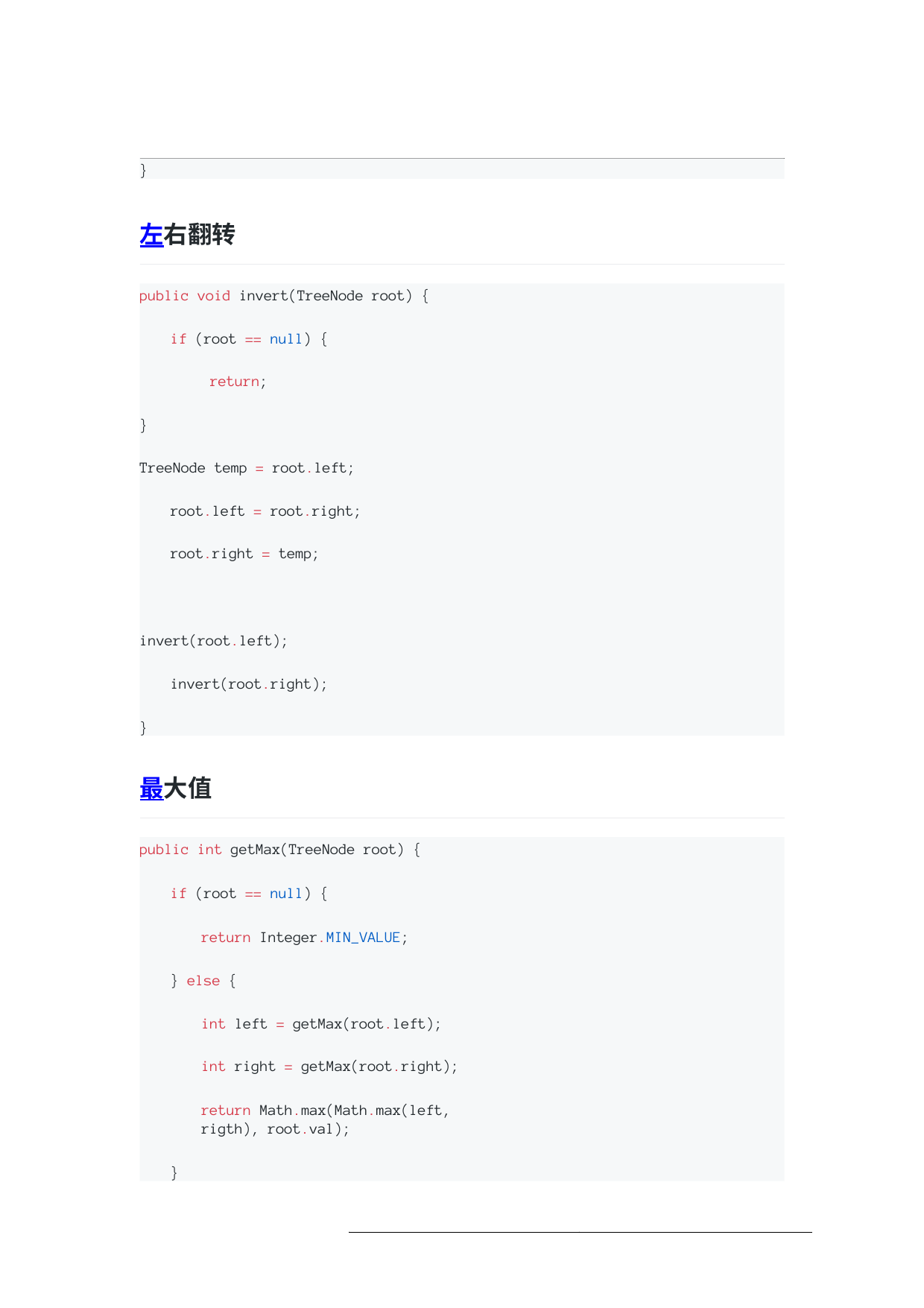

}
左右翻转

public void invert(TreeNode root) {
if (root == null) {  return;

}
TreeNode temp = root.left;  root.left = root.right;  root.right = temp;

invert(root.left);  invert(root.right);

}
最大值

public int getMax(TreeNode root) {

if (root == null) {

return Integer.MIN_VALUE;

} else {
int left = getMax(root.left);  int right = getMax(root.right);

return Math.max(Math.max(left, rigth), root.val);

}